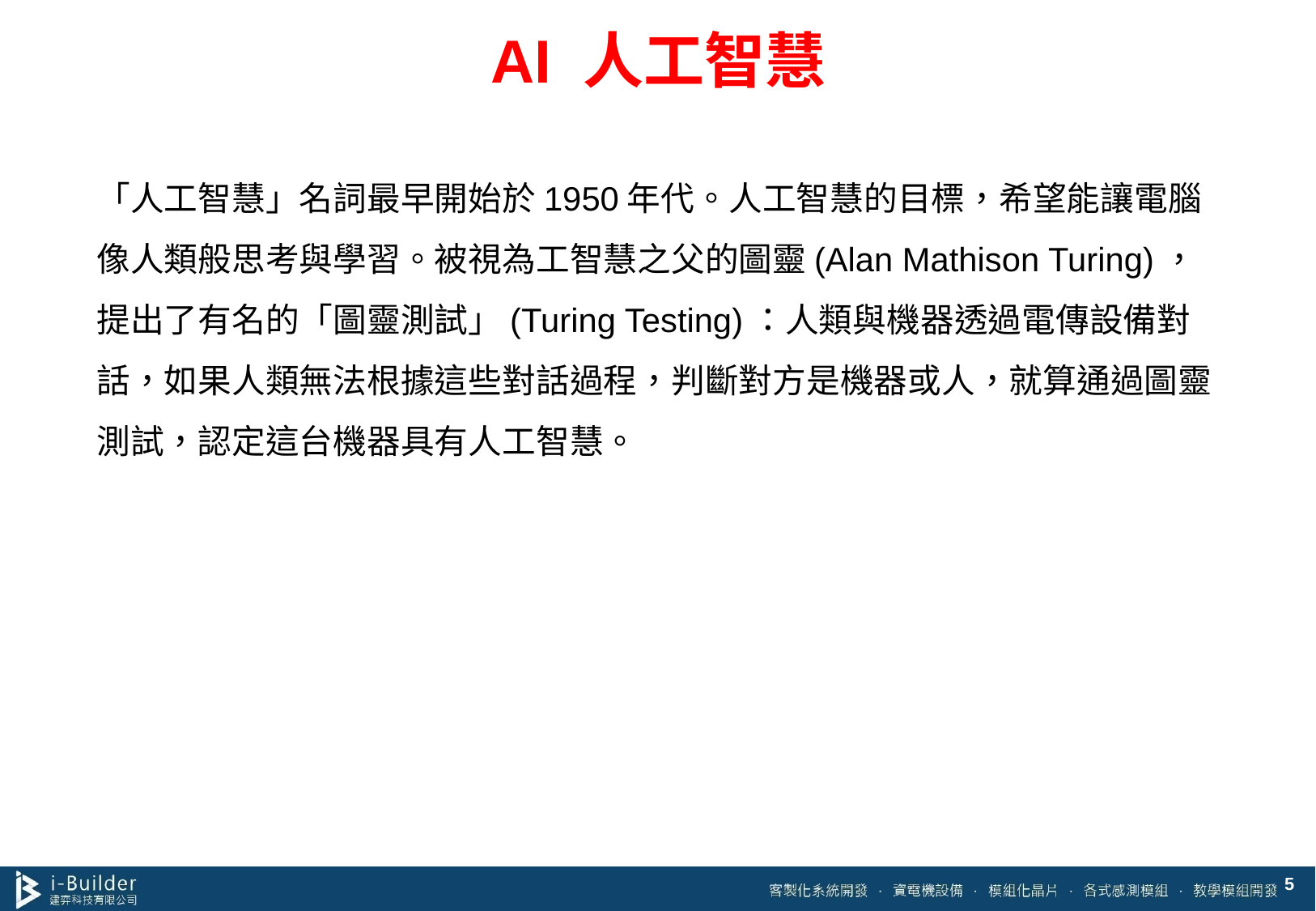

5
# AI 人工智慧
「人工智慧」名詞最早開始於1950年代。人工智慧的目標，希望能讓電腦像人類般思考與學習。被視為工智慧之父的圖靈(Alan Mathison Turing)，提出了有名的「圖靈測試」(Turing Testing)：人類與機器透過電傳設備對話，如果人類無法根據這些對話過程，判斷對方是機器或人，就算通過圖靈測試，認定這台機器具有人工智慧。